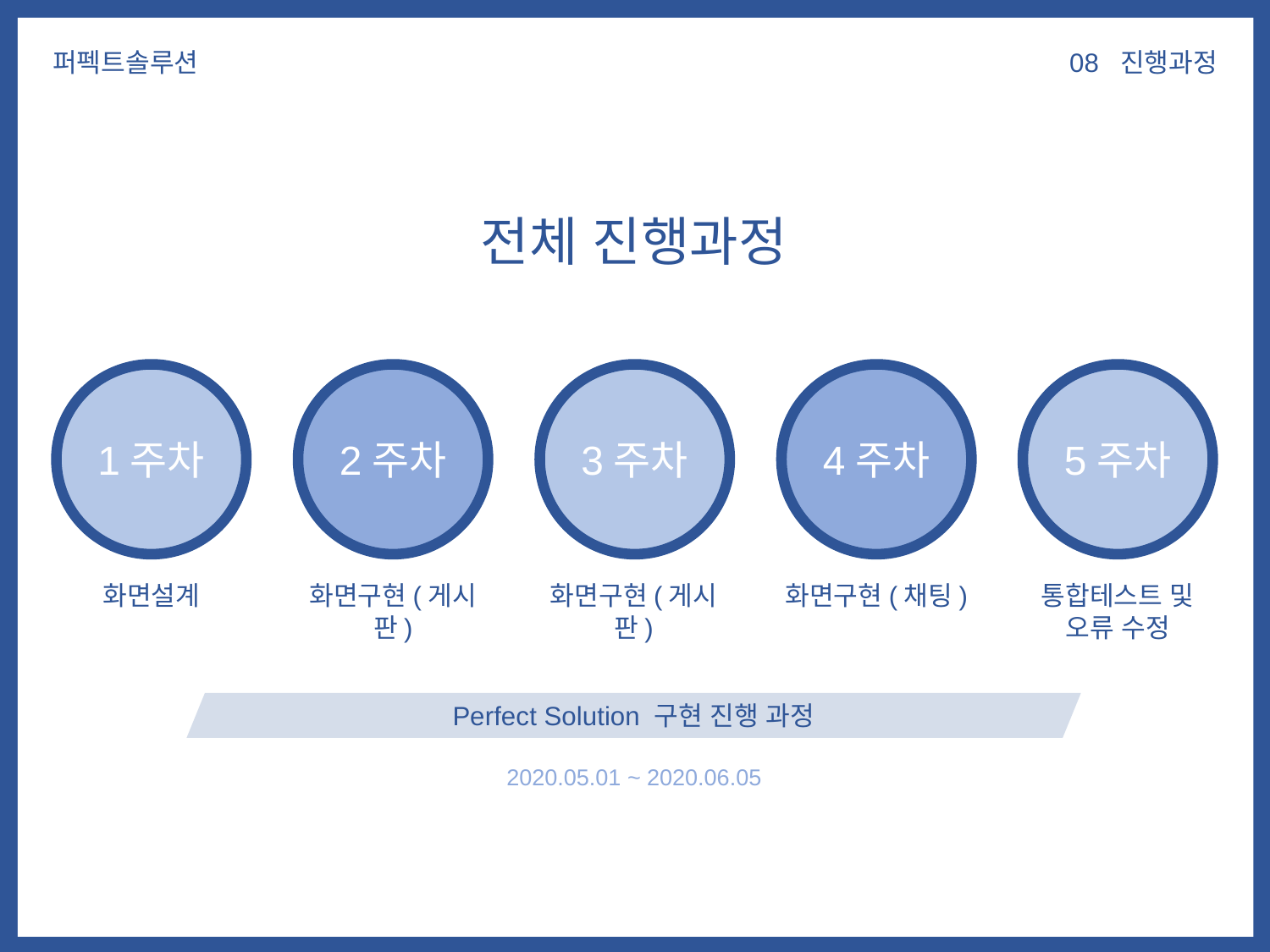

08  진행과정
퍼펙트솔루션
전체 진행과정
1주차
2주차
3주차
4주차
5주차
화면설계
화면구현(게시판)
화면구현(게시판)
화면구현(채팅)
통합테스트 및
오류 수정
Perfect Solution 구현 진행 과정
2020.05.01 ~ 2020.06.05